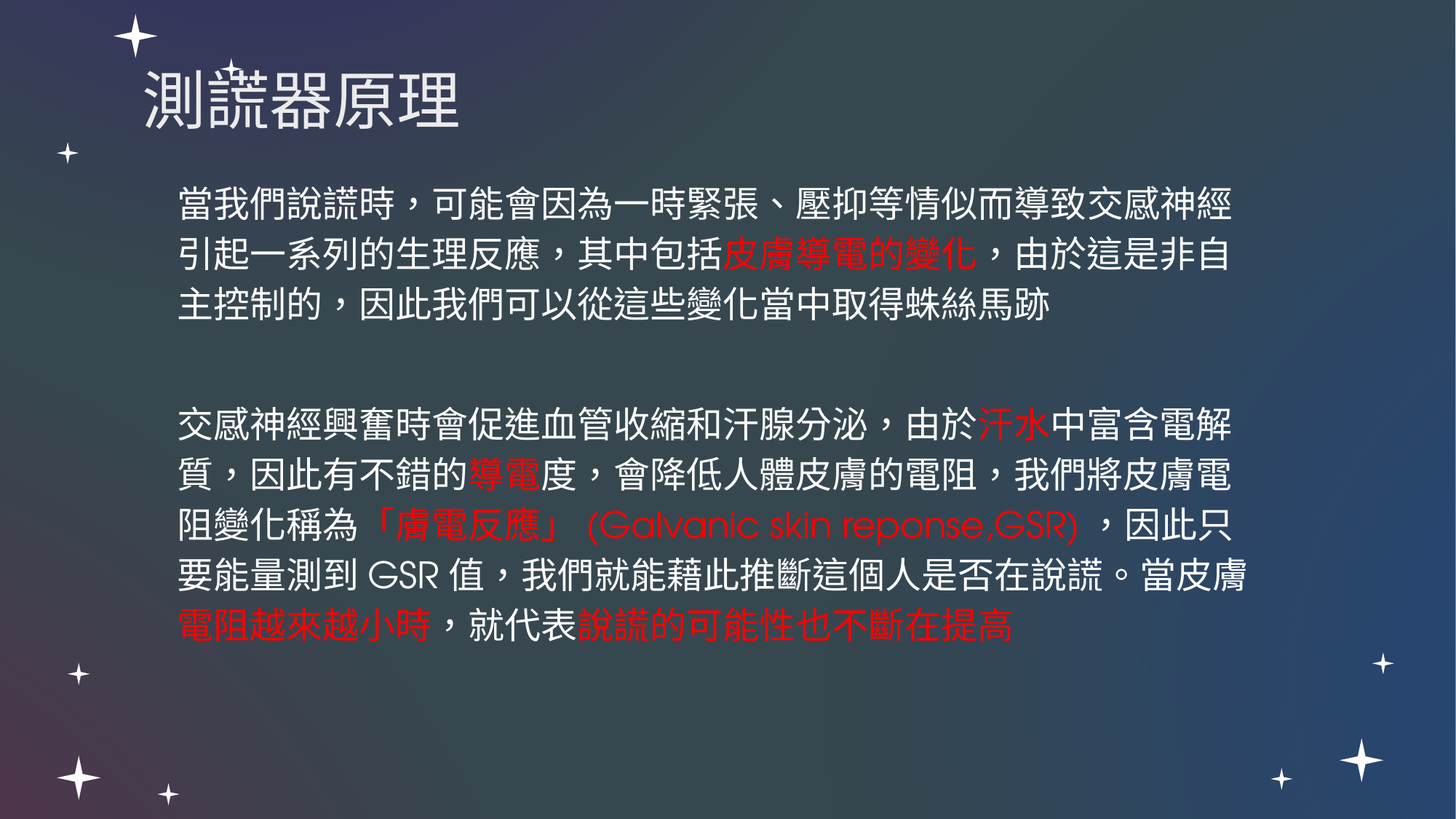

測謊器原理
當我們說謊時，可能會因為一時緊張、壓抑等情似而導致交感神經引起一系列的生理反應，其中包括皮膚導電的變化，由於這是非自主控制的，因此我們可以從這些變化當中取得蛛絲馬跡

交感神經興奮時會促進血管收縮和汗腺分泌，由於汗水中富含電解質，因此有不錯的導電度，會降低人體皮膚的電阻，我們將皮膚電阻變化稱為「膚電反應」(Galvanic skin reponse,GSR)，因此只要能量測到GSR值，我們就能藉此推斷這個人是否在說謊。當皮膚電阻越來越小時，就代表說謊的可能性也不斷在提高